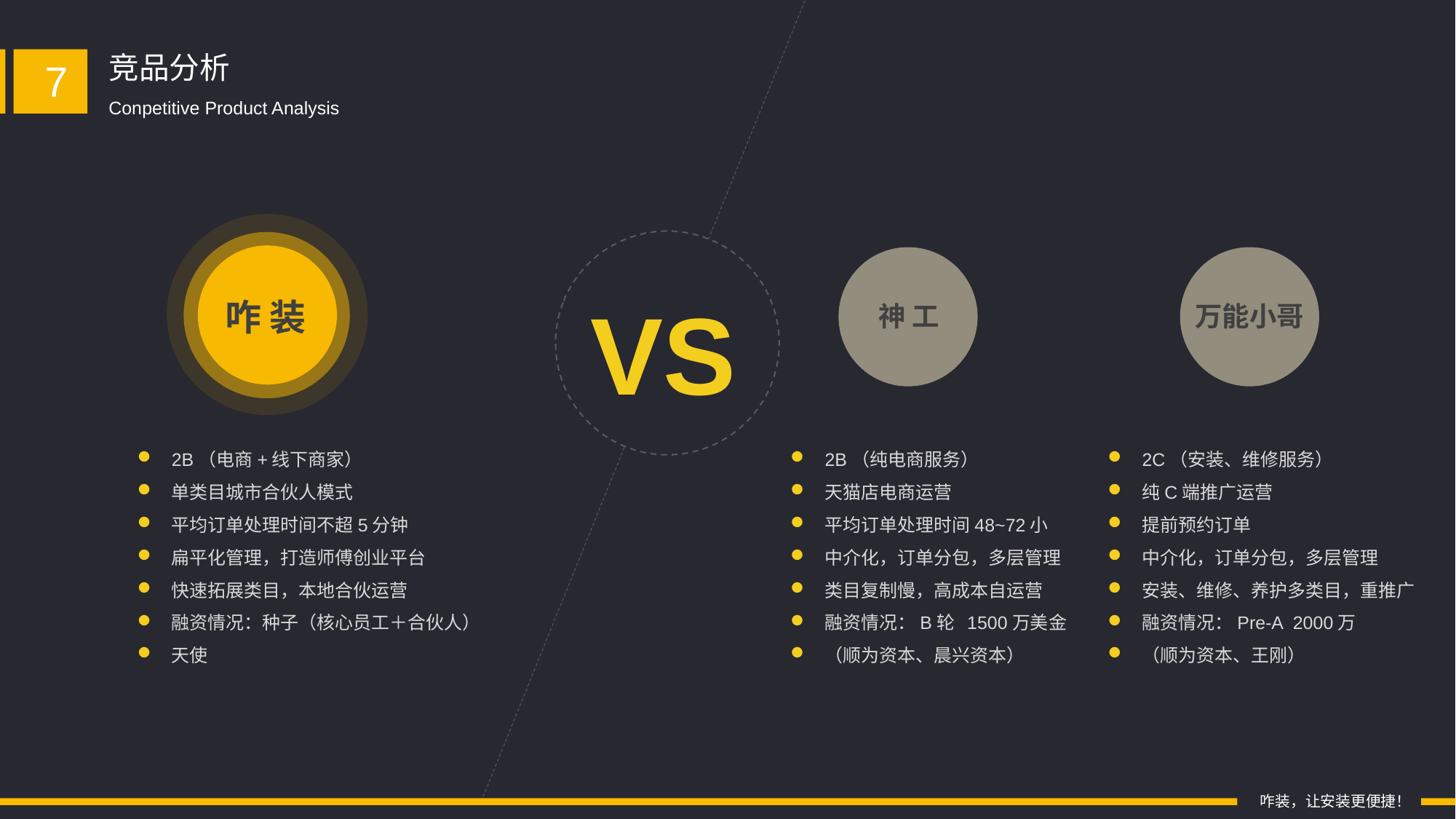

VS
竞品分析

7
Conpetitive Product Analysis

咋 装
2B（电商+线下商家）
单类目城市合伙人模式
平均订单处理时间不超5分钟
扁平化管理，打造师傅创业平台
快速拓展类目，本地合伙运营
融资情况：种子（核心员工＋合伙人）
天使

神 工
万能小哥
2B（纯电商服务）
天猫店电商运营
平均订单处理时间48~72小
中介化，订单分包，多层管理
类目复制慢，高成本自运营
融资情况：B轮  1500万美金
（顺为资本、晨兴资本）
2C（安装、维修服务）
纯C端推广运营
提前预约订单
中介化，订单分包，多层管理
安装、维修、养护多类目，重推广
融资情况：Pre-A  2000万
（顺为资本、王刚）